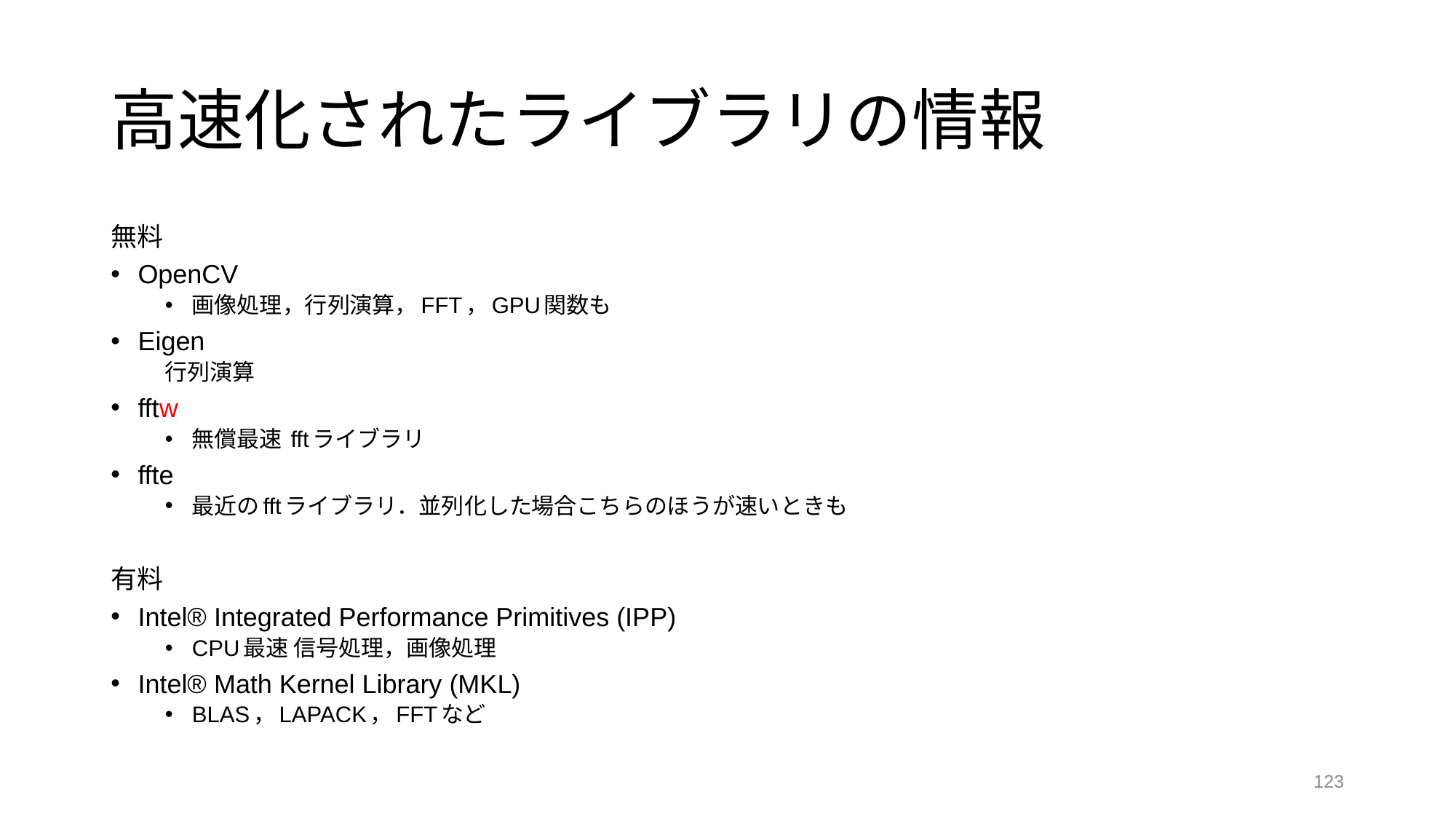

# 高速化されたライブラリの情報
無料
OpenCV
画像処理，行列演算，FFT，GPU関数も
Eigen
行列演算
fftw
無償最速 fftライブラリ
ffte
最近のfftライブラリ．並列化した場合こちらのほうが速いときも

有料
Intel® Integrated Performance Primitives (IPP)
CPU最速 信号処理，画像処理
Intel® Math Kernel Library (MKL)
BLAS，LAPACK，FFTなど
123